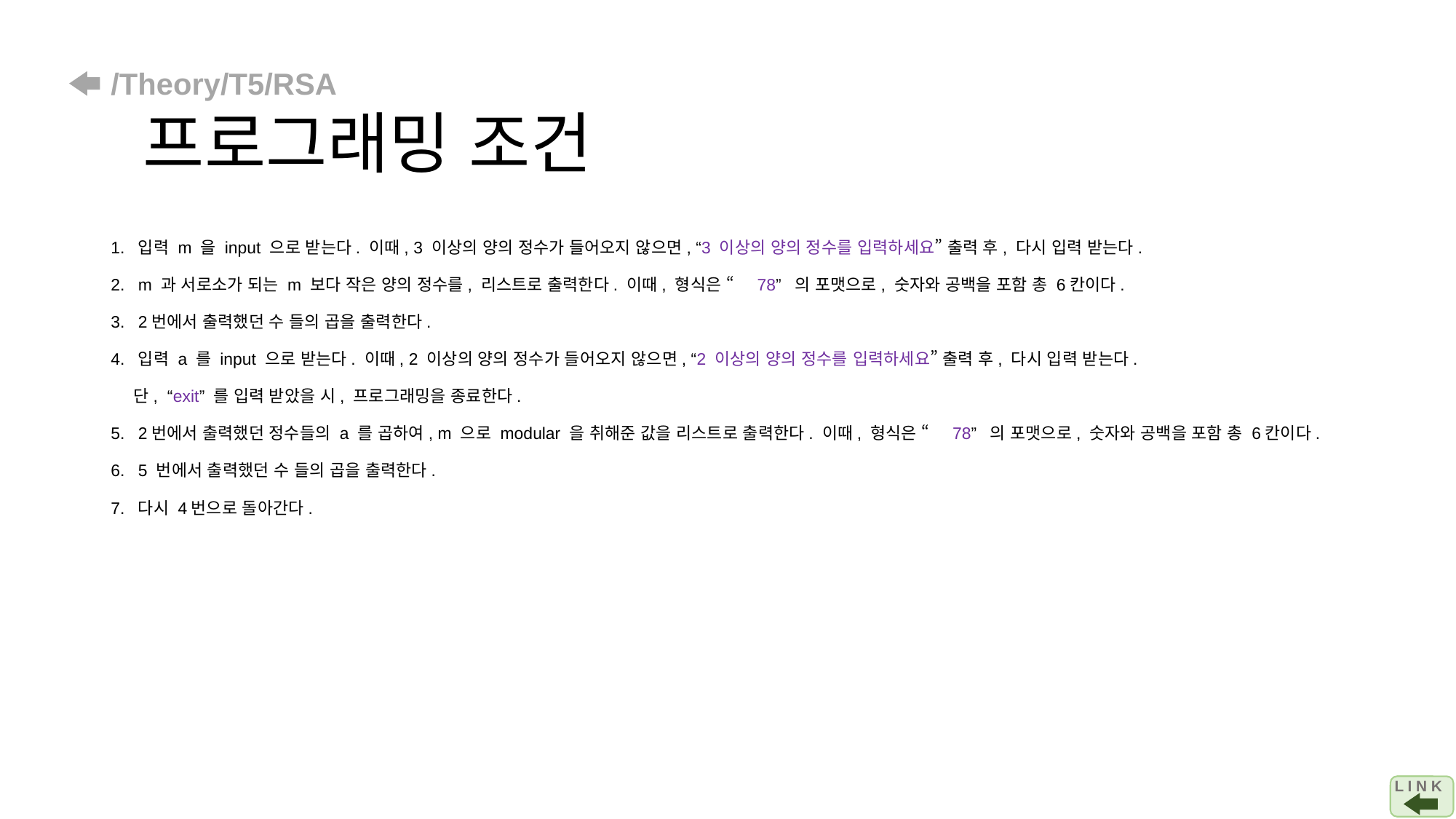

# /Theory/T5/RSA 프로그래밍 조건

입력 m 을 input 으로 받는다. 이때, 3 이상의 양의 정수가 들어오지 않으면, “3 이상의 양의 정수를 입력하세요” 출력 후, 다시 입력 받는다.
m 과 서로소가 되는 m 보다 작은 양의 정수를, 리스트로 출력한다. 이때, 형식은 “    78”  의 포맷으로, 숫자와 공백을 포함 총 6칸이다.
2번에서 출력했던 수 들의 곱을 출력한다.
입력 a 를 input 으로 받는다. 이때, 2 이상의 양의 정수가 들어오지 않으면, “2 이상의 양의 정수를 입력하세요” 출력 후, 다시 입력 받는다.
    단,  “exit” 를 입력 받았을 시, 프로그래밍을 종료한다.
2번에서 출력했던 정수들의 a 를 곱하여, m 으로 modular 을 취해준 값을 리스트로 출력한다. 이때, 형식은 “    78”  의 포맷으로, 숫자와 공백을 포함 총 6칸이다.
5 번에서 출력했던 수 들의 곱을 출력한다.
다시 4번으로 돌아간다.

L I N K